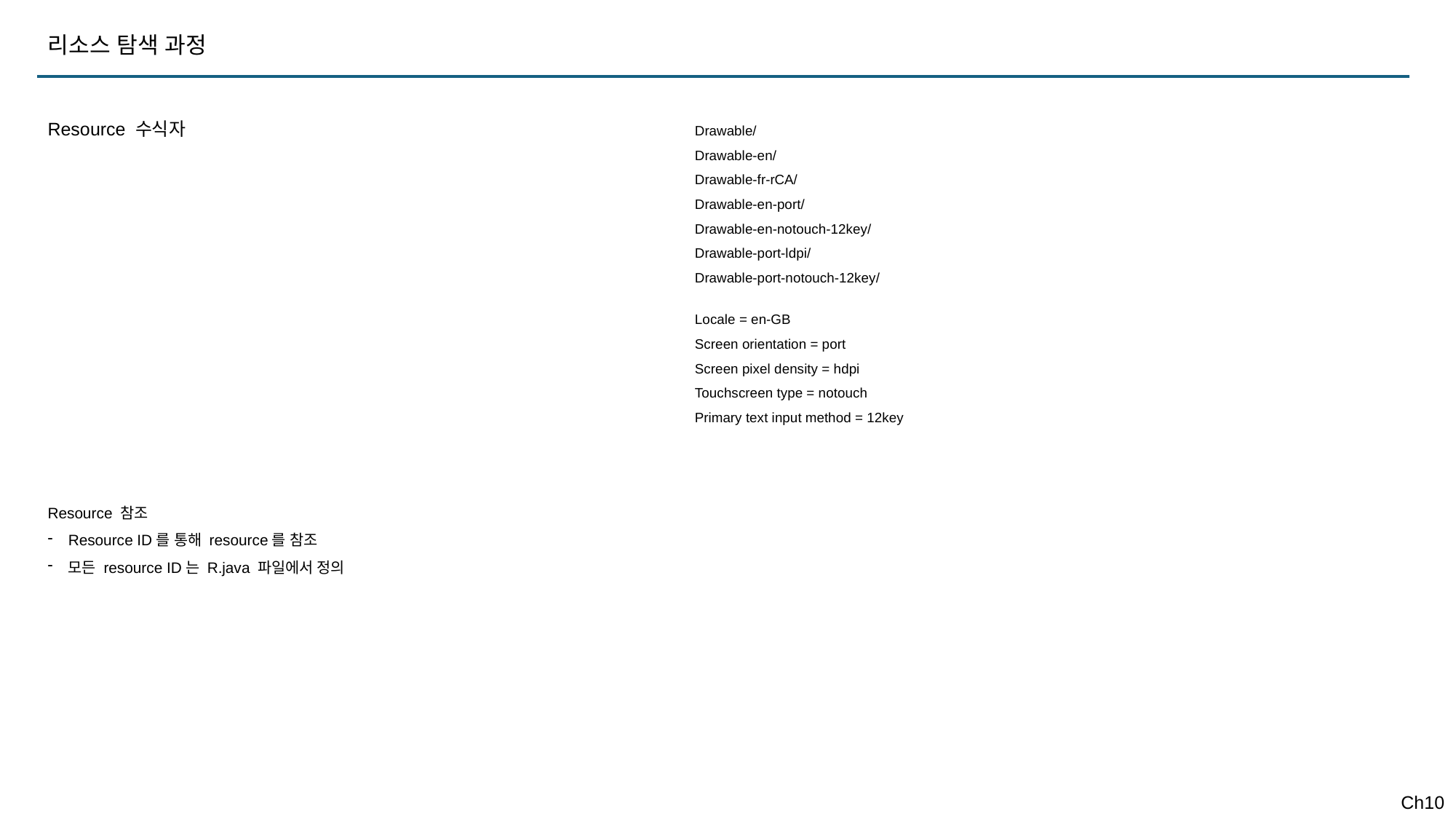

리소스 탐색 과정
Resource 수식자
Drawable/
Drawable-en/
Drawable-fr-rCA/
Drawable-en-port/
Drawable-en-notouch-12key/
Drawable-port-ldpi/
Drawable-port-notouch-12key/
Locale = en-GB
Screen orientation = port
Screen pixel density = hdpi
Touchscreen type = notouch
Primary text input method = 12key
Resource 참조
Resource ID를 통해 resource를 참조
모든 resource ID는 R.java 파일에서 정의
Ch10